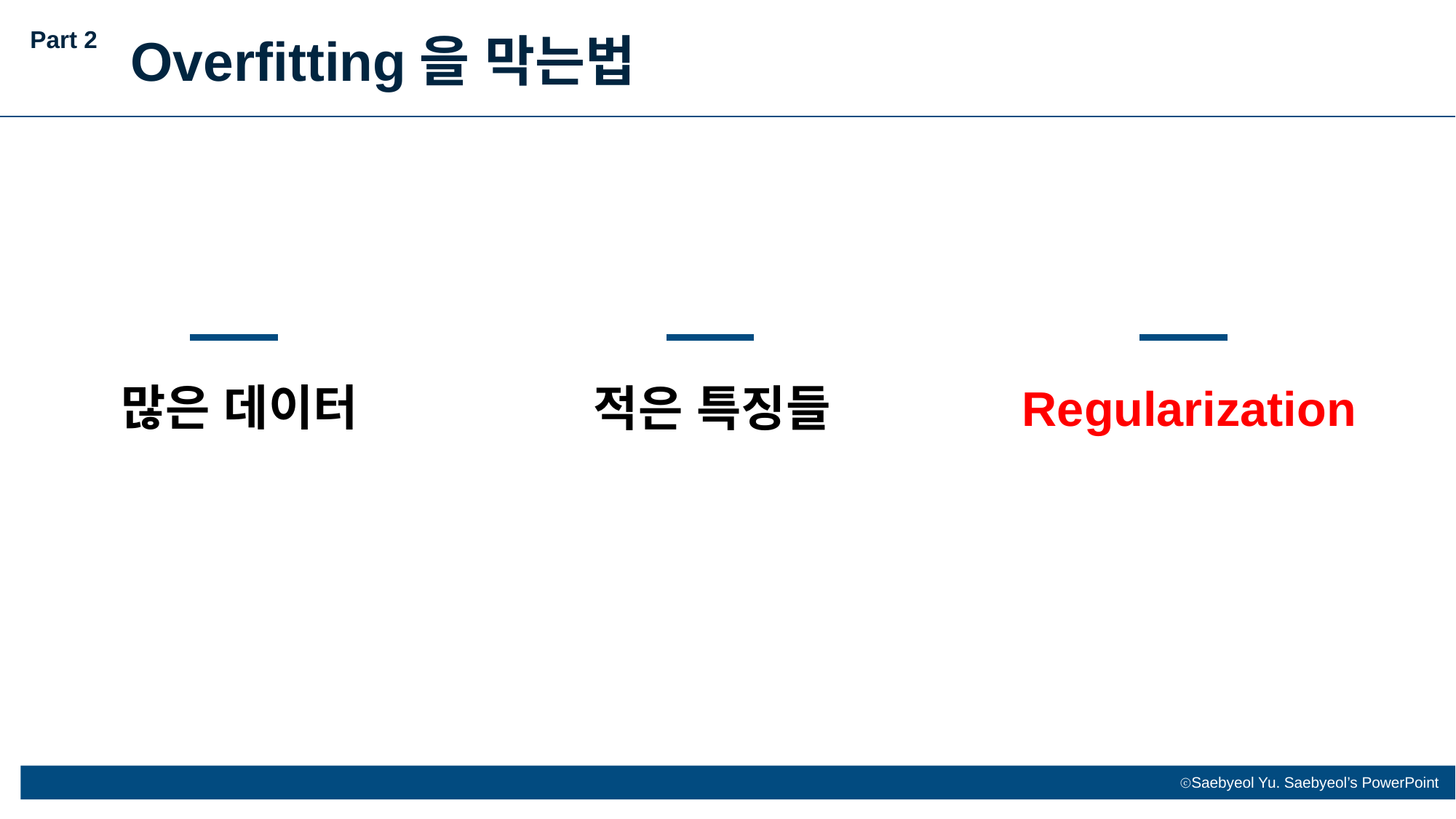

Part 2
Overfitting을 막는법
많은 데이터

적은 특징들

Regularization